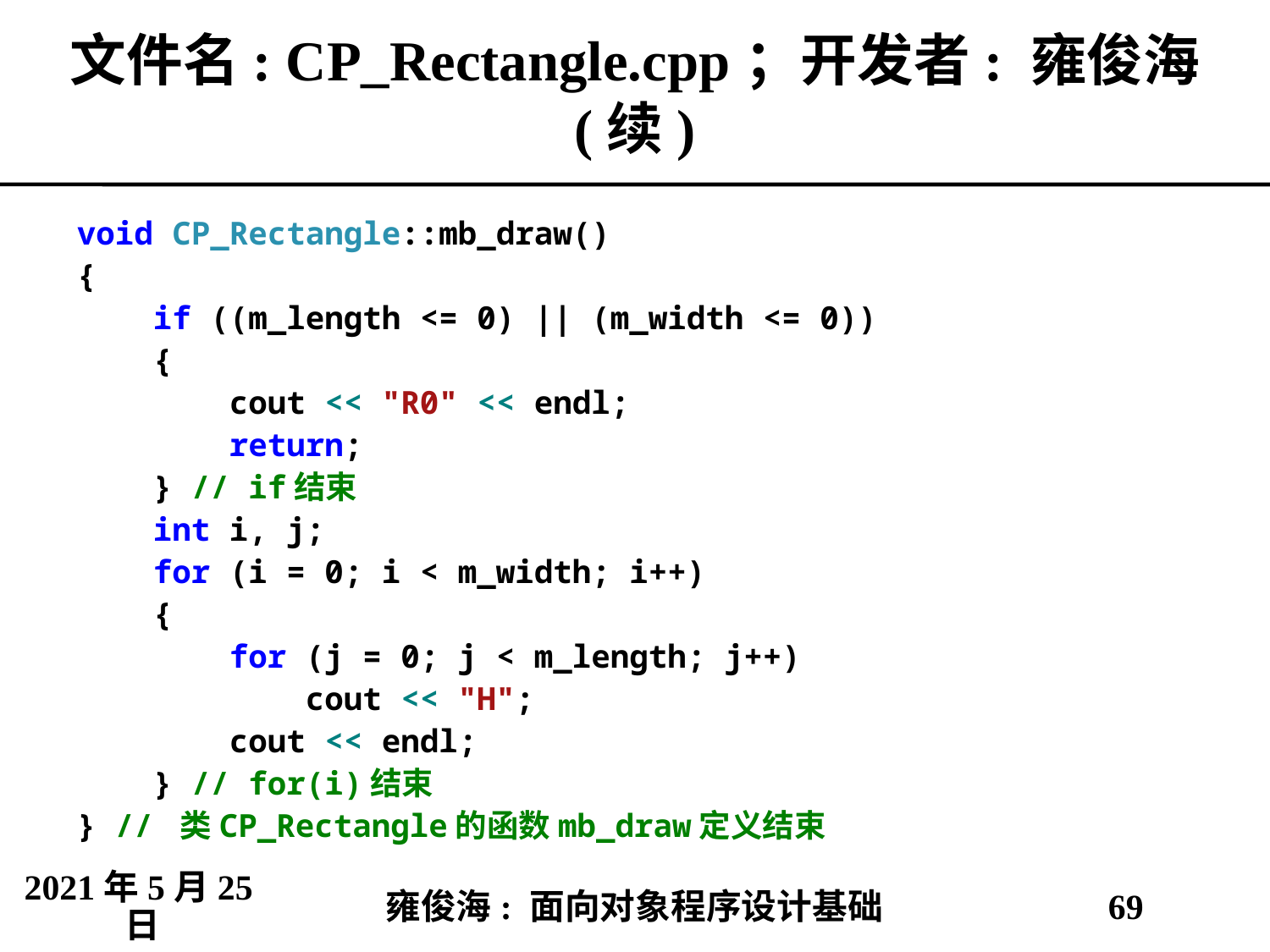

# 文件名: CP_Rectangle.cpp；开发者: 雍俊海 (续)

void CP_Rectangle::mb_draw()
{
    if ((m_length <= 0) || (m_width <= 0))
    {
        cout << "R0" << endl;
        return;
    } // if结束
    int i, j;
    for (i = 0; i < m_width; i++)
    {
        for (j = 0; j < m_length; j++)
            cout << "H";
        cout << endl;
    } // for(i)结束
} // 类CP_Rectangle的函数mb_draw定义结束
2021年5月25日
雍俊海: 面向对象程序设计基础
69